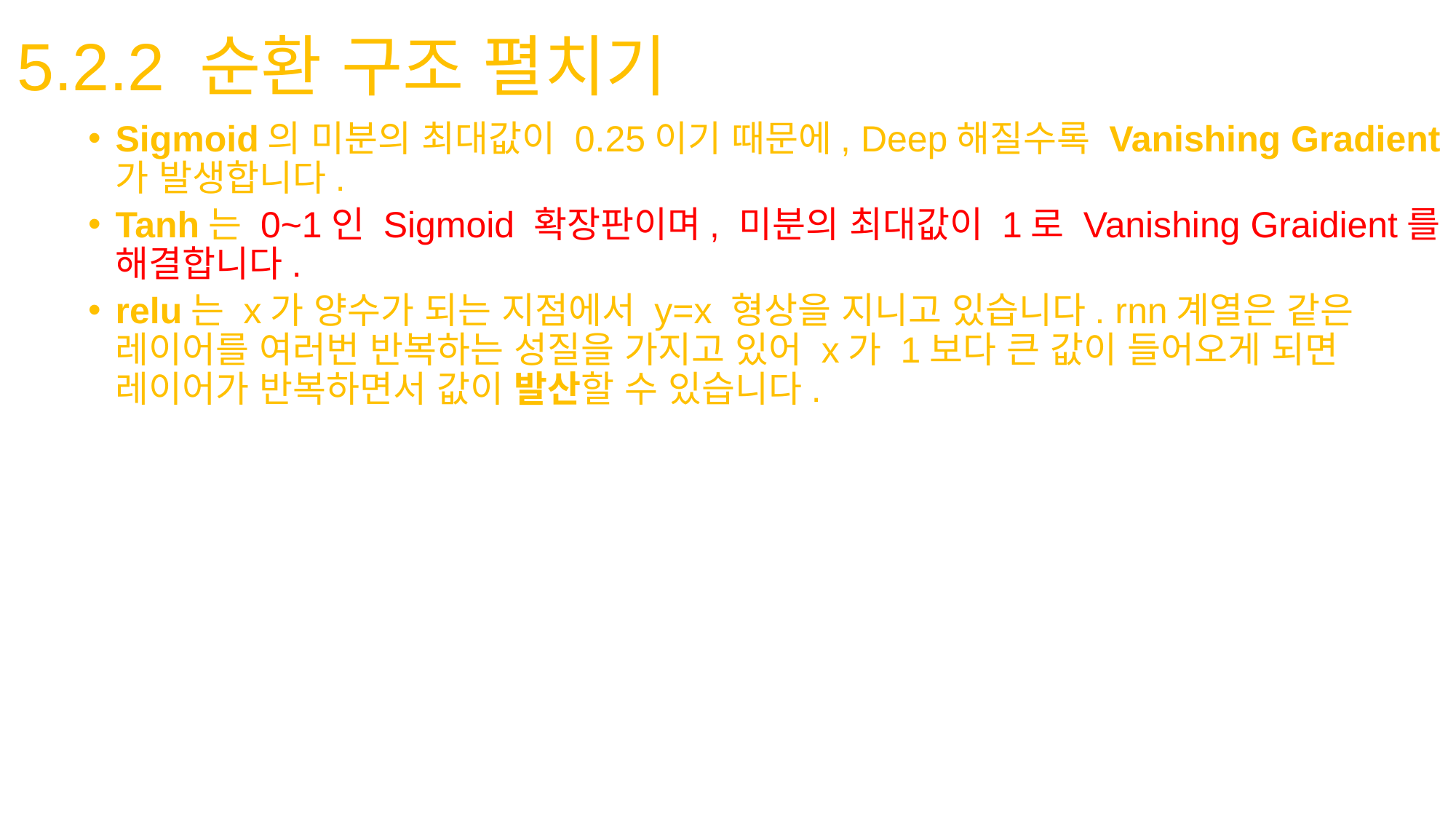

# 5.2.2 순환 구조 펼치기
Sigmoid의 미분의 최대값이 0.25이기 때문에, Deep해질수록 Vanishing Gradient 가 발생합니다.
Tanh는 0~1인 Sigmoid 확장판이며, 미분의 최대값이 1로 Vanishing Graidient를 해결합니다.
relu는 x가 양수가 되는 지점에서 y=x 형상을 지니고 있습니다. rnn계열은 같은 레이어를 여러번 반복하는 성질을 가지고 있어 x가 1보다 큰 값이 들어오게 되면 레이어가 반복하면서 값이 발산할 수 있습니다.